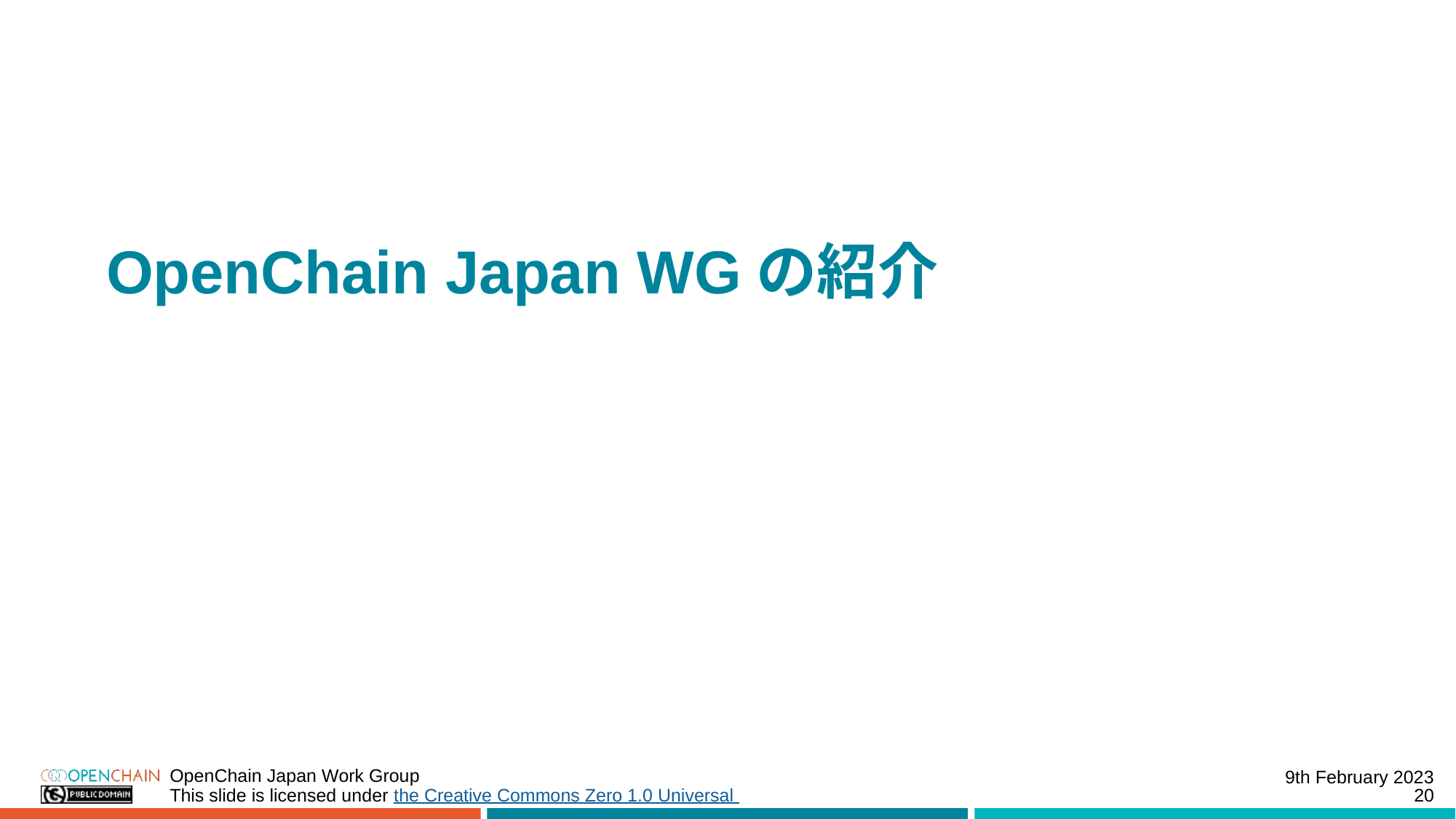

#
OpenChain Japan WGの紹介

9th February 2023
OpenChain Japan Work Group
20